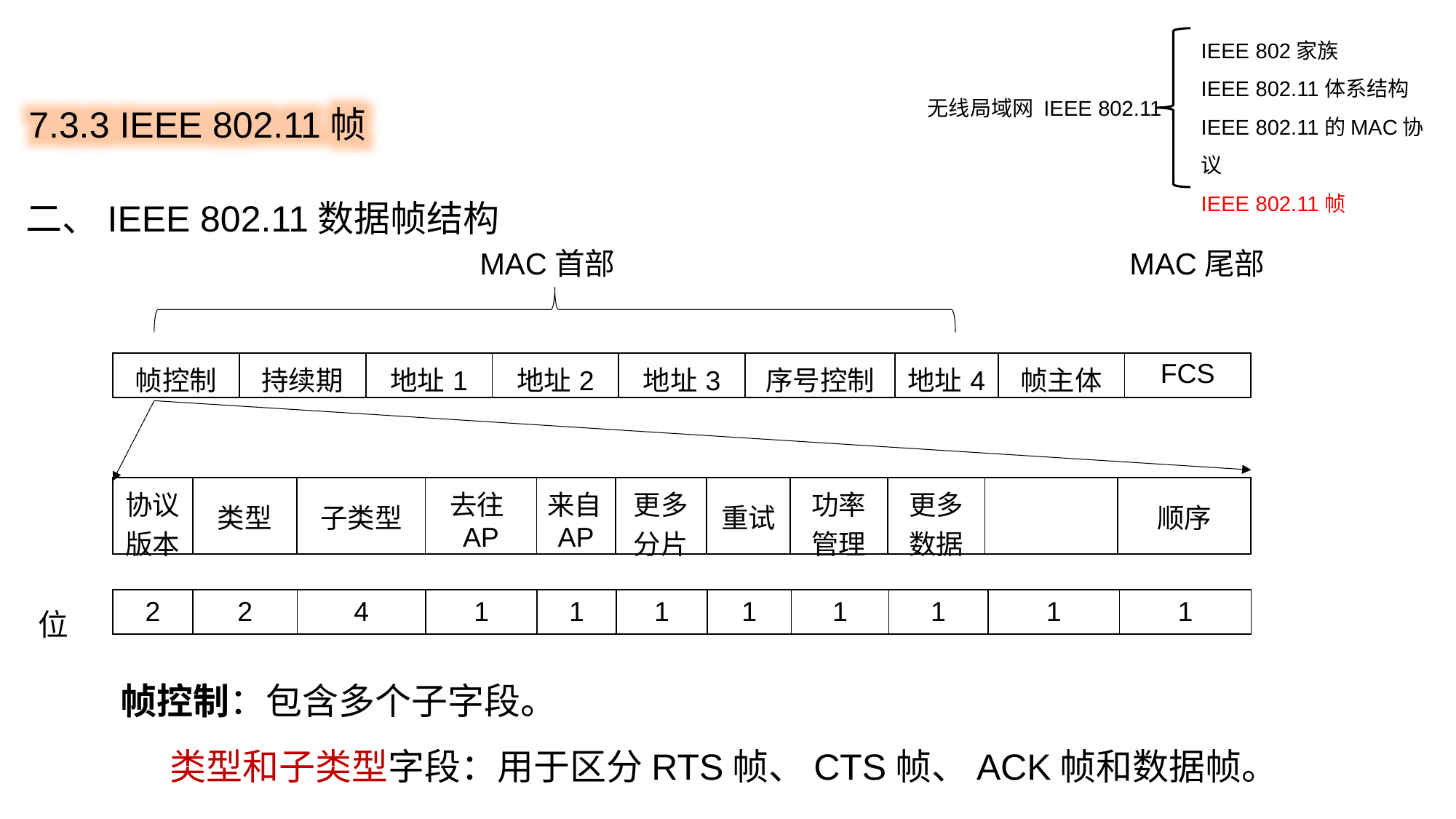

IEEE 802家族
IEEE 802.11体系结构
IEEE 802.11的MAC协议
IEEE 802.11帧

7.3.3 IEEE 802.11帧
无线局域网 IEEE 802.11
二、IEEE 802.11数据帧结构
MAC首部
MAC尾部
| 帧控制 | 持续期 | 地址1 | 地址2 | 地址3 | 序号控制 | 地址4 | 帧主体 | FCS |
| --- | --- | --- | --- | --- | --- | --- | --- | --- |
| 协议版本 | 类型 | 子类型 | 去往AP | 来自AP | 更多分片 | 重试 | 功率管理 | 更多数据 |  | 顺序 |
| --- | --- | --- | --- | --- | --- | --- | --- | --- | --- | --- |
位
| 2 | 2 | 4 | 1 | 1 | 1 | 1 | 1 | 1 | 1 | 1 |
| --- | --- | --- | --- | --- | --- | --- | --- | --- | --- | --- |
帧控制：包含多个子字段。
     类型和子类型字段：用于区分RTS帧、CTS帧、ACK帧和数据帧。